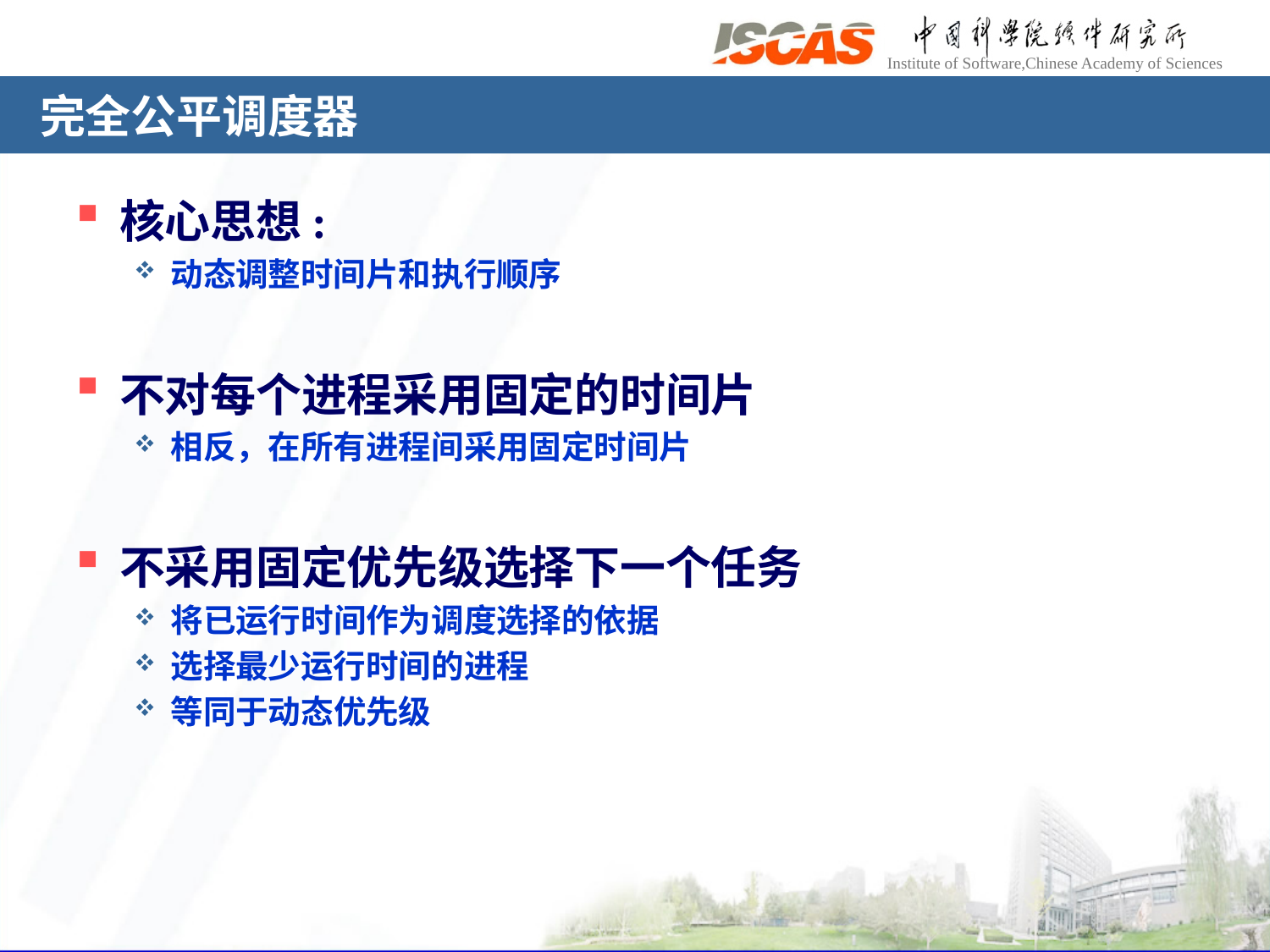

# 完全公平调度器
核心思想:
动态调整时间片和执行顺序

不对每个进程采用固定的时间片
相反，在所有进程间采用固定时间片

不采用固定优先级选择下一个任务
将已运行时间作为调度选择的依据
选择最少运行时间的进程
等同于动态优先级